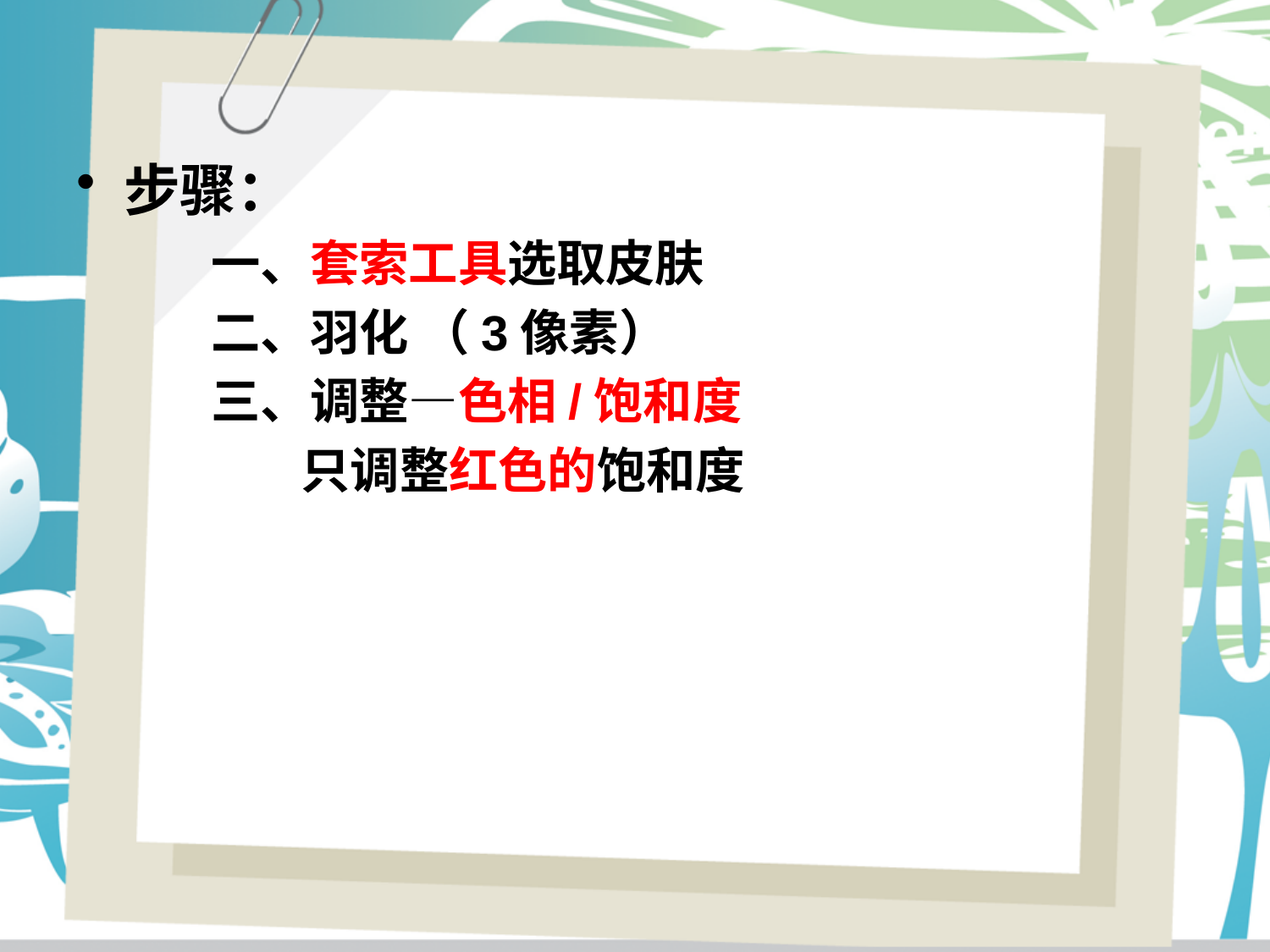

步骤：
           一、套索工具选取皮肤
           二、羽化 （3像素）
           三、调整—色相/饱和度
                   只调整红色的饱和度